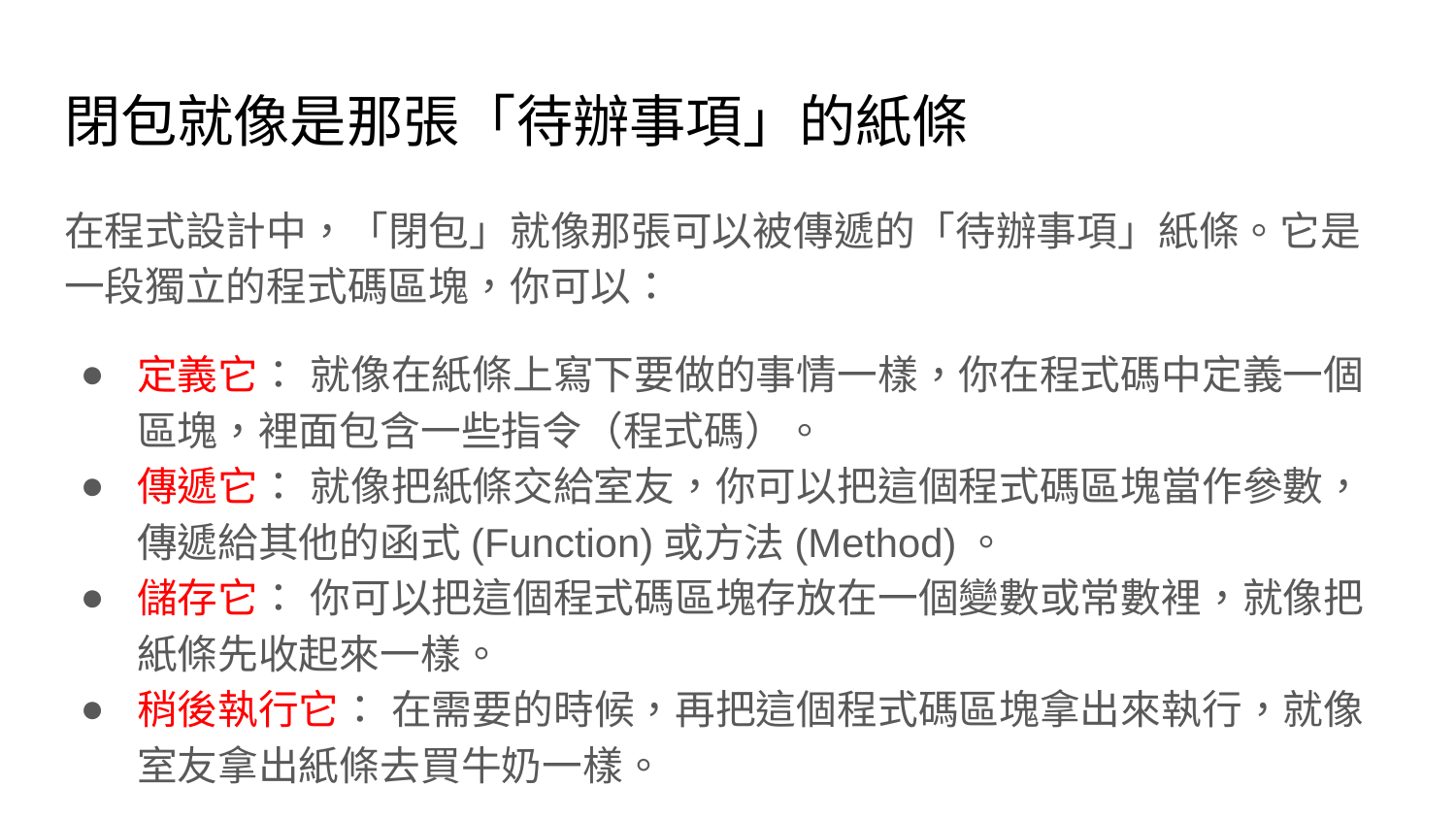

# 閉包就像是那張「待辦事項」的紙條
在程式設計中，「閉包」就像那張可以被傳遞的「待辦事項」紙條。它是一段獨立的程式碼區塊，你可以：
定義它： 就像在紙條上寫下要做的事情一樣，你在程式碼中定義一個區塊，裡面包含一些指令（程式碼）。
傳遞它： 就像把紙條交給室友，你可以把這個程式碼區塊當作參數，傳遞給其他的函式(Function)或方法(Method)。
儲存它： 你可以把這個程式碼區塊存放在一個變數或常數裡，就像把紙條先收起來一樣。
稍後執行它： 在需要的時候，再把這個程式碼區塊拿出來執行，就像室友拿出紙條去買牛奶一樣。